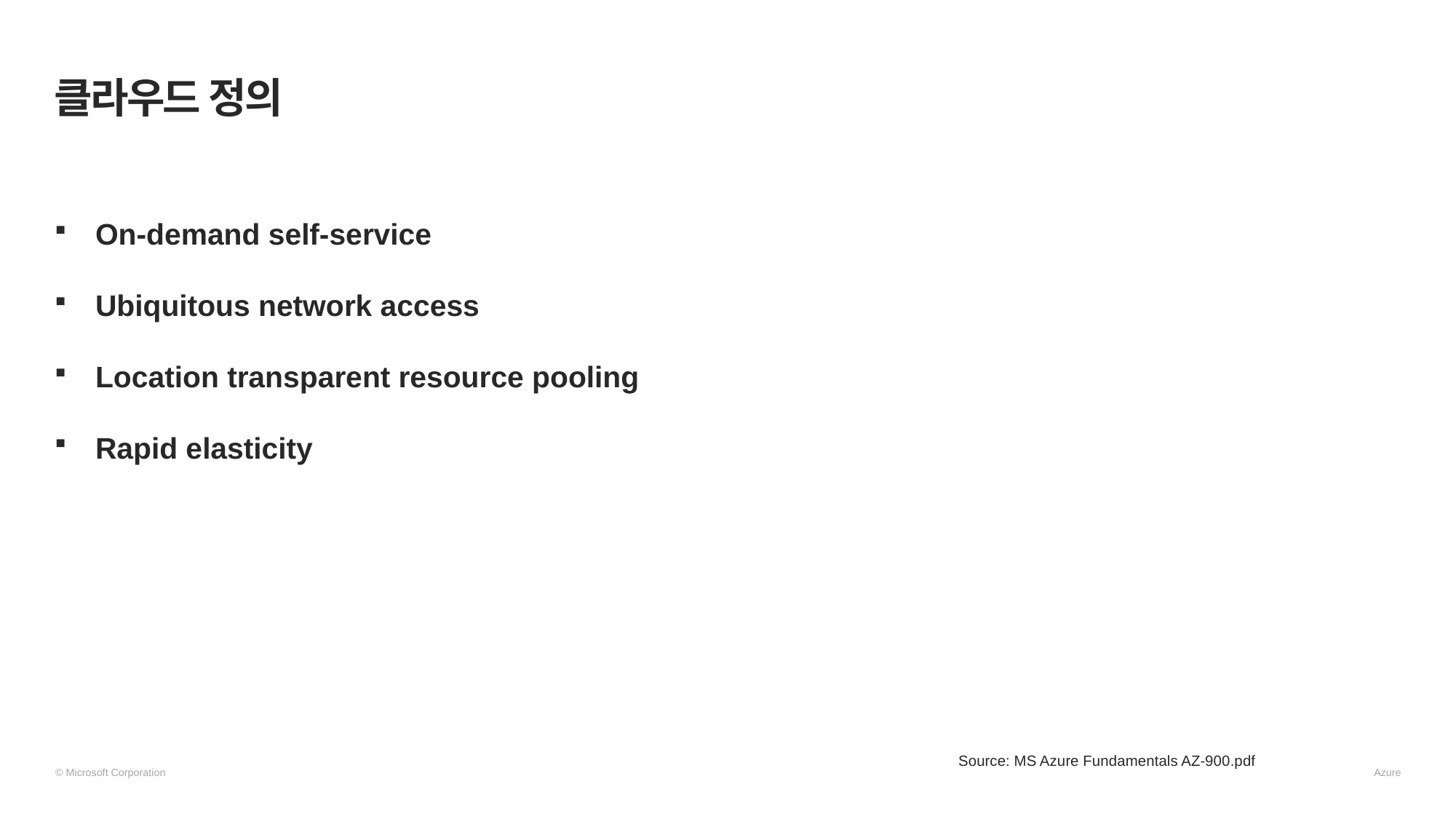

# 클라우드 정의
On-demand self-service
Ubiquitous network access
Location transparent resource pooling
Rapid elasticity
Source: MS Azure Fundamentals AZ-900.pdf
© Microsoft Corporation                                                                                  								                                Azure